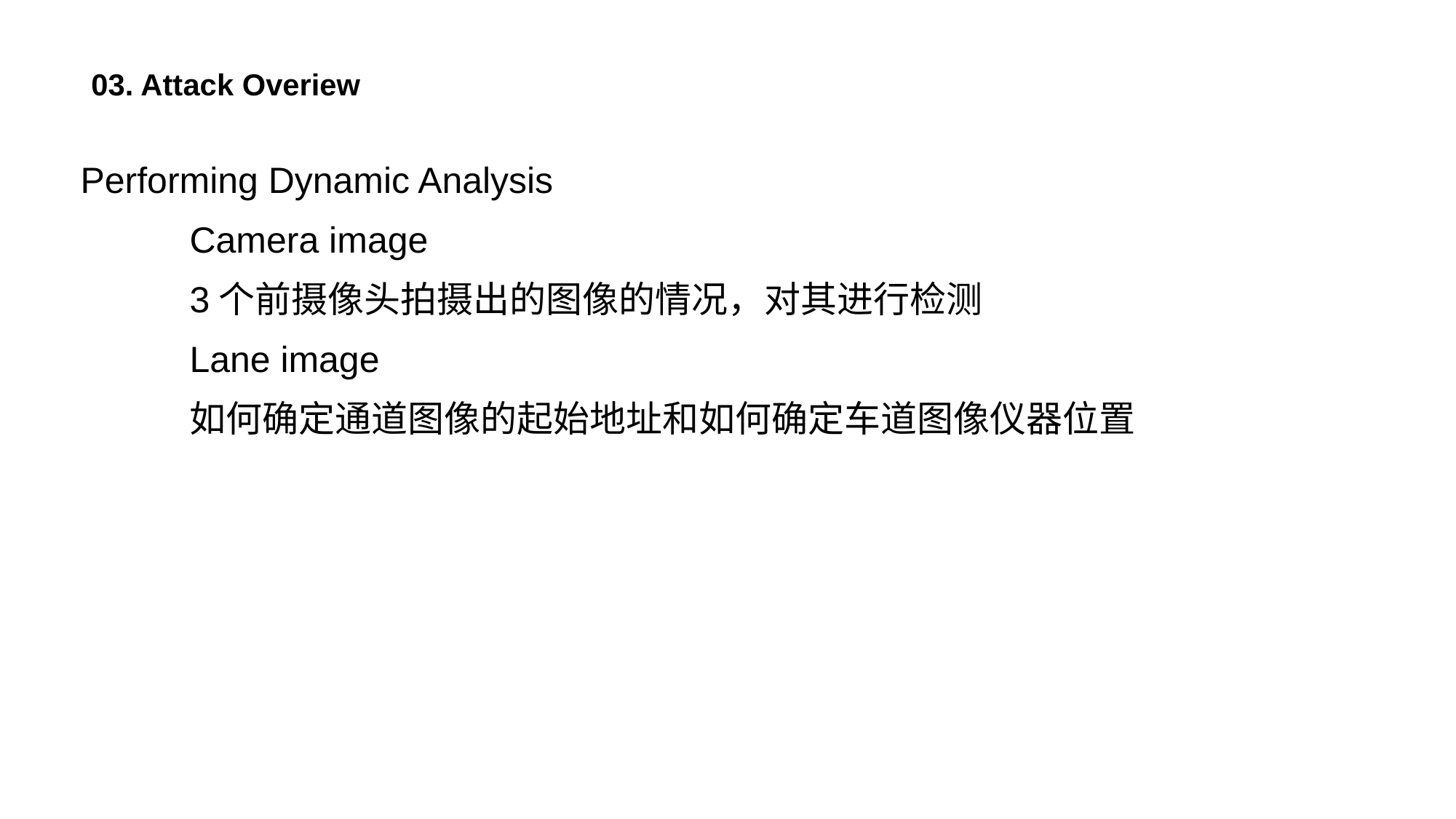

03. Attack Overiew
Performing Dynamic Analysis
	Camera image
	3个前摄像头拍摄出的图像的情况，对其进行检测
	Lane image
	如何确定通道图像的起始地址和如何确定车道图像仪器位置